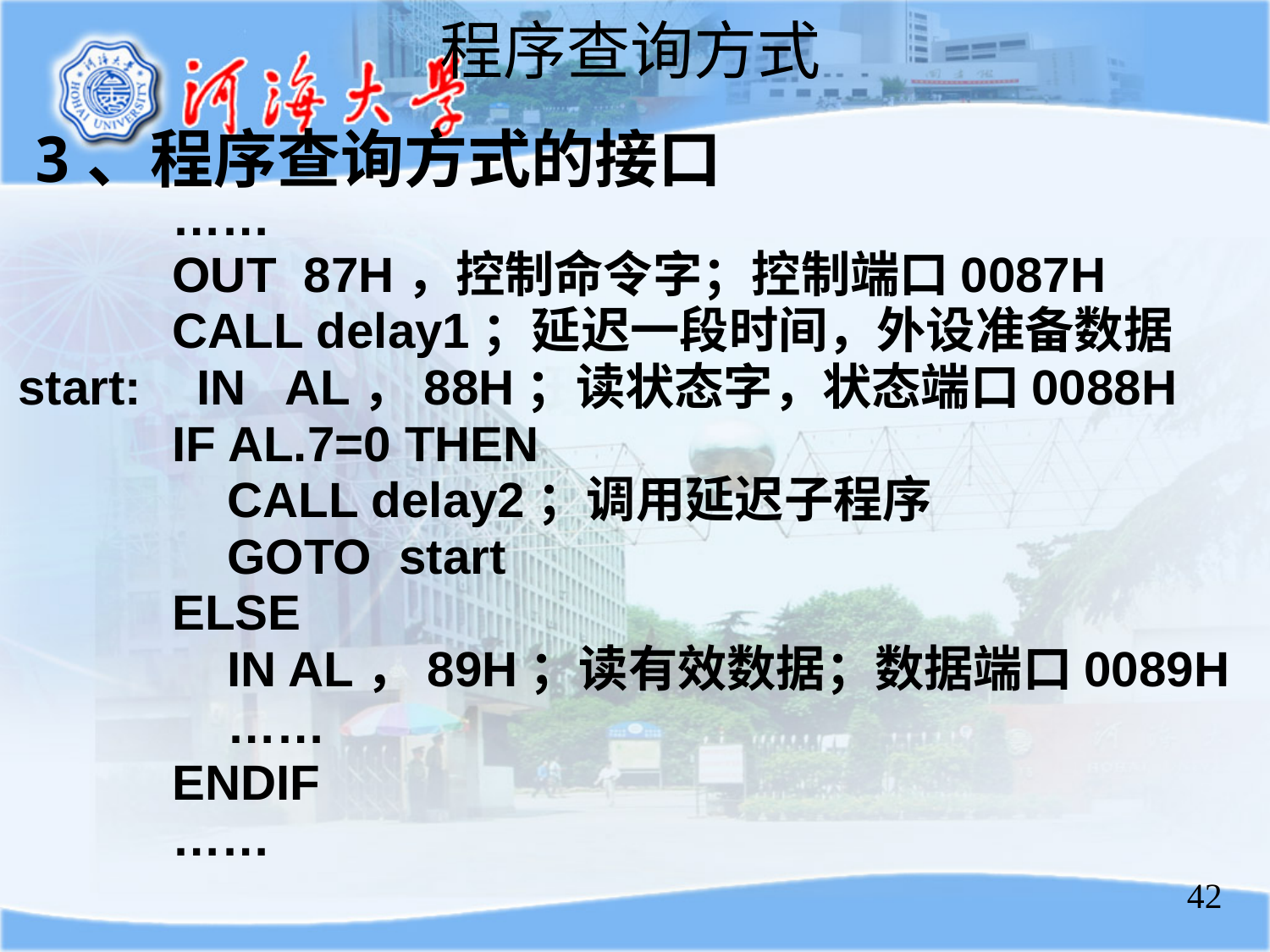

程序查询方式
3、程序查询方式的接口
	  ……
	  OUT  87H，控制命令字；控制端口0087H
	  CALL delay1；延迟一段时间，外设准备数据
start:    IN   AL，88H；读状态字，状态端口0088H
	  IF AL.7=0 THEN
	      CALL delay2；调用延迟子程序
    	      GOTO  start
	  ELSE
	      IN AL，89H；读有效数据；数据端口0089H
	      ……
	  ENDIF
	  ……
42